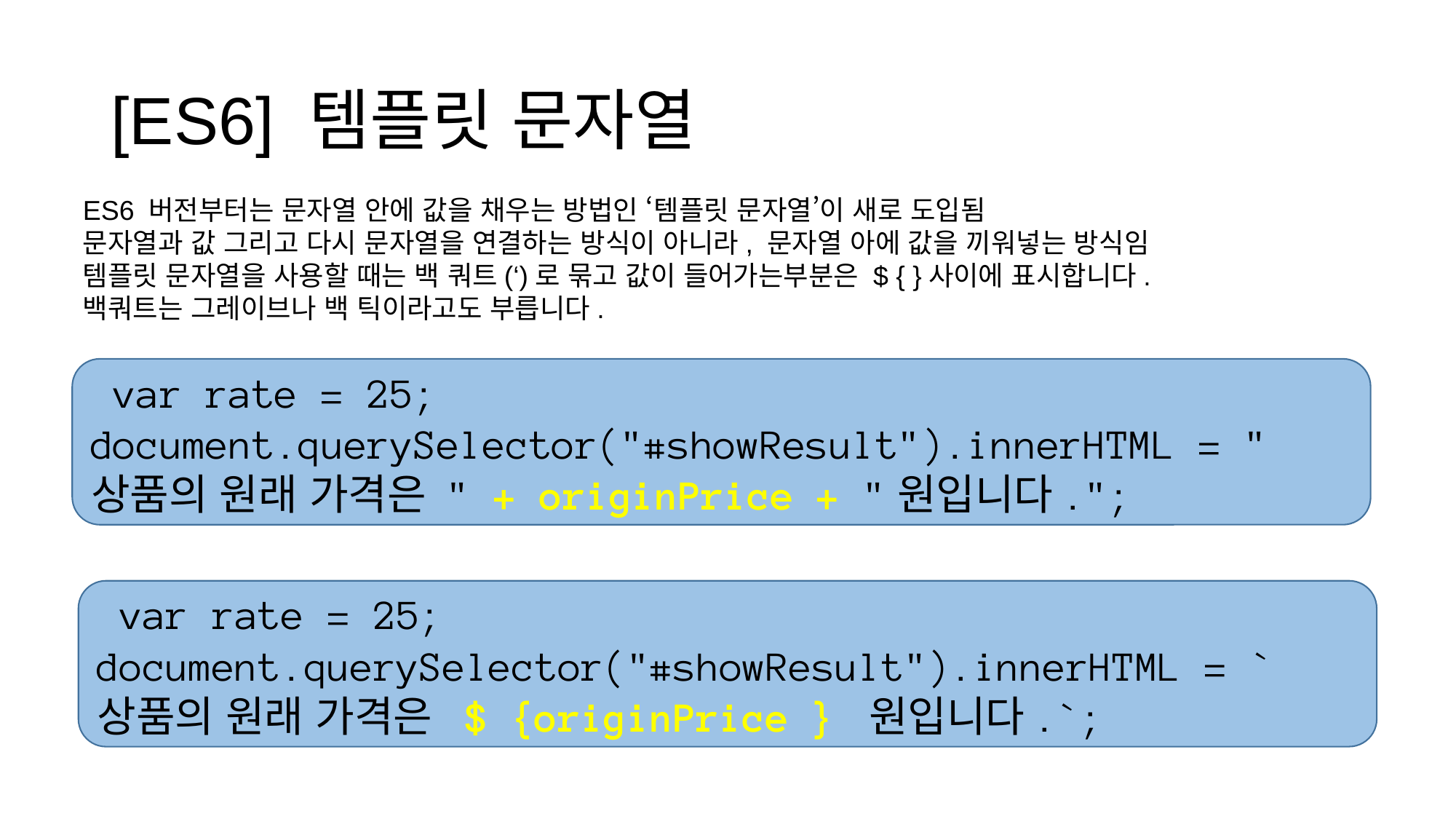

# [ES6] 템플릿 문자열
ES6 버전부터는 문자열 안에 값을 채우는 방법인 ‘템플릿 문자열’이 새로 도입됨
문자열과 값 그리고 다시 문자열을 연결하는 방식이 아니라, 문자열 아에 값을 끼워넣는 방식임
템플릿 문자열을 사용할 때는 백 쿼트(‘)로 묶고 값이 들어가는부분은 $ { }사이에 표시합니다.
백쿼트는 그레이브나 백 틱이라고도 부릅니다.
 var rate = 25;
document.querySelector("#showResult").innerHTML = "상품의 원래 가격은 " + originPrice + "원입니다.";
 var rate = 25;
document.querySelector("#showResult").innerHTML = `상품의 원래 가격은  $ {originPrice } 원입니다.`;